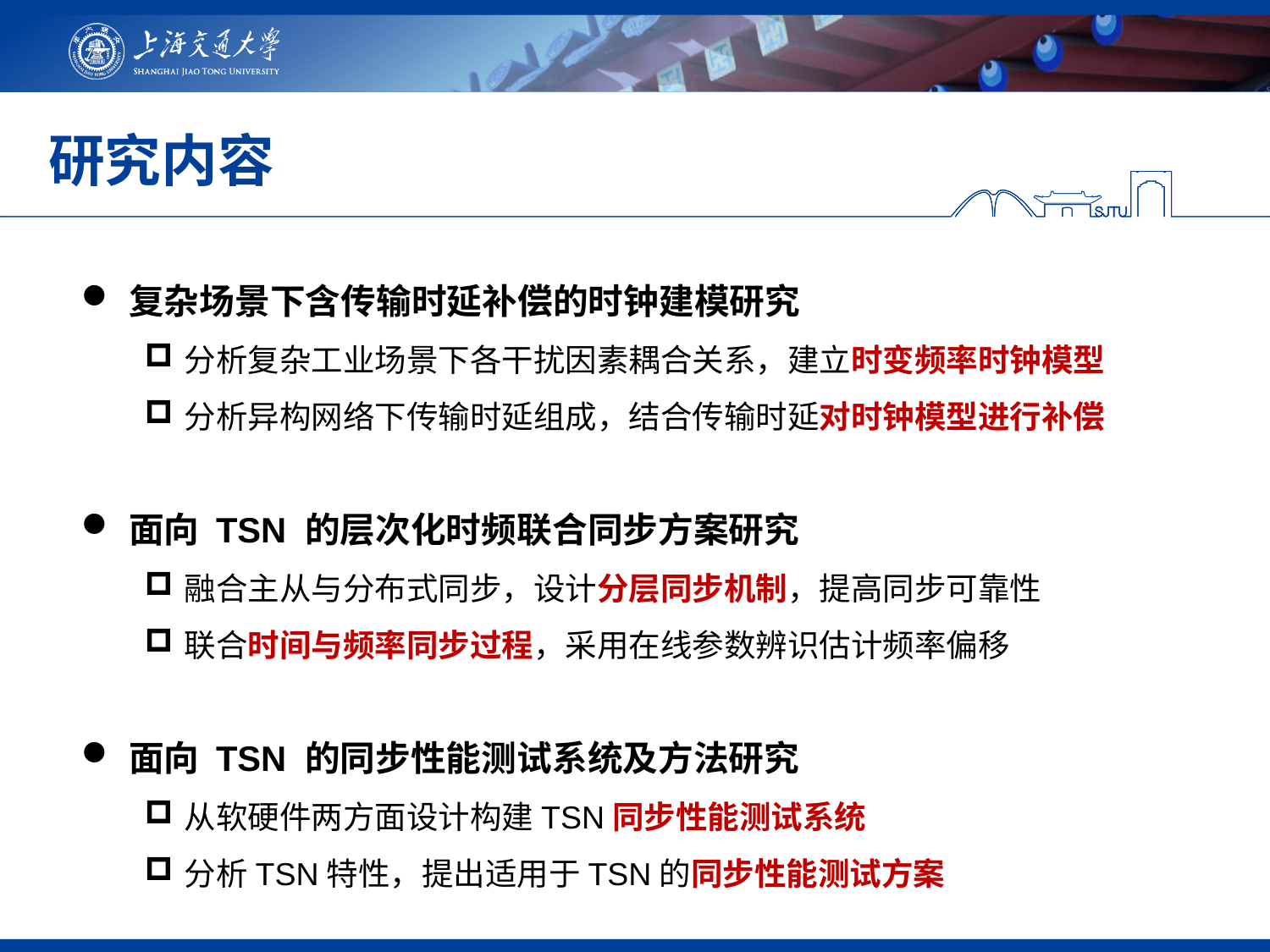

研究内容
复杂场景下含传输时延补偿的时钟建模研究
分析复杂工业场景下各干扰因素耦合关系，建立时变频率时钟模型
分析异构网络下传输时延组成，结合传输时延对时钟模型进行补偿

面向 TSN 的层次化时频联合同步方案研究
融合主从与分布式同步，设计分层同步机制，提高同步可靠性
联合时间与频率同步过程，采用在线参数辨识估计频率偏移

面向 TSN 的同步性能测试系统及方法研究
从软硬件两方面设计构建TSN同步性能测试系统
分析TSN特性，提出适用于TSN的同步性能测试方案